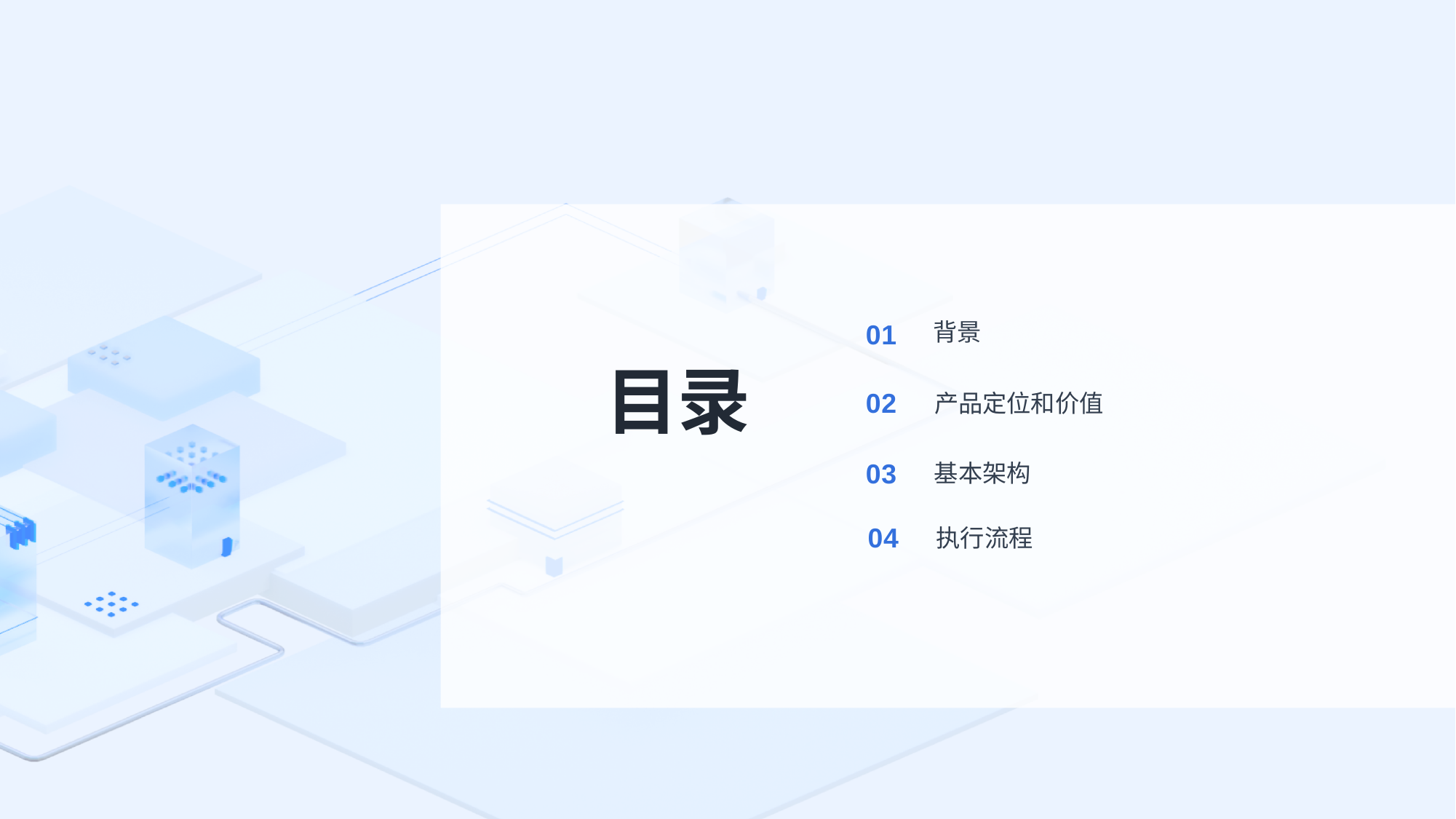

01
背景
目录
02
产品定位和价值
03
基本架构
04
执行流程